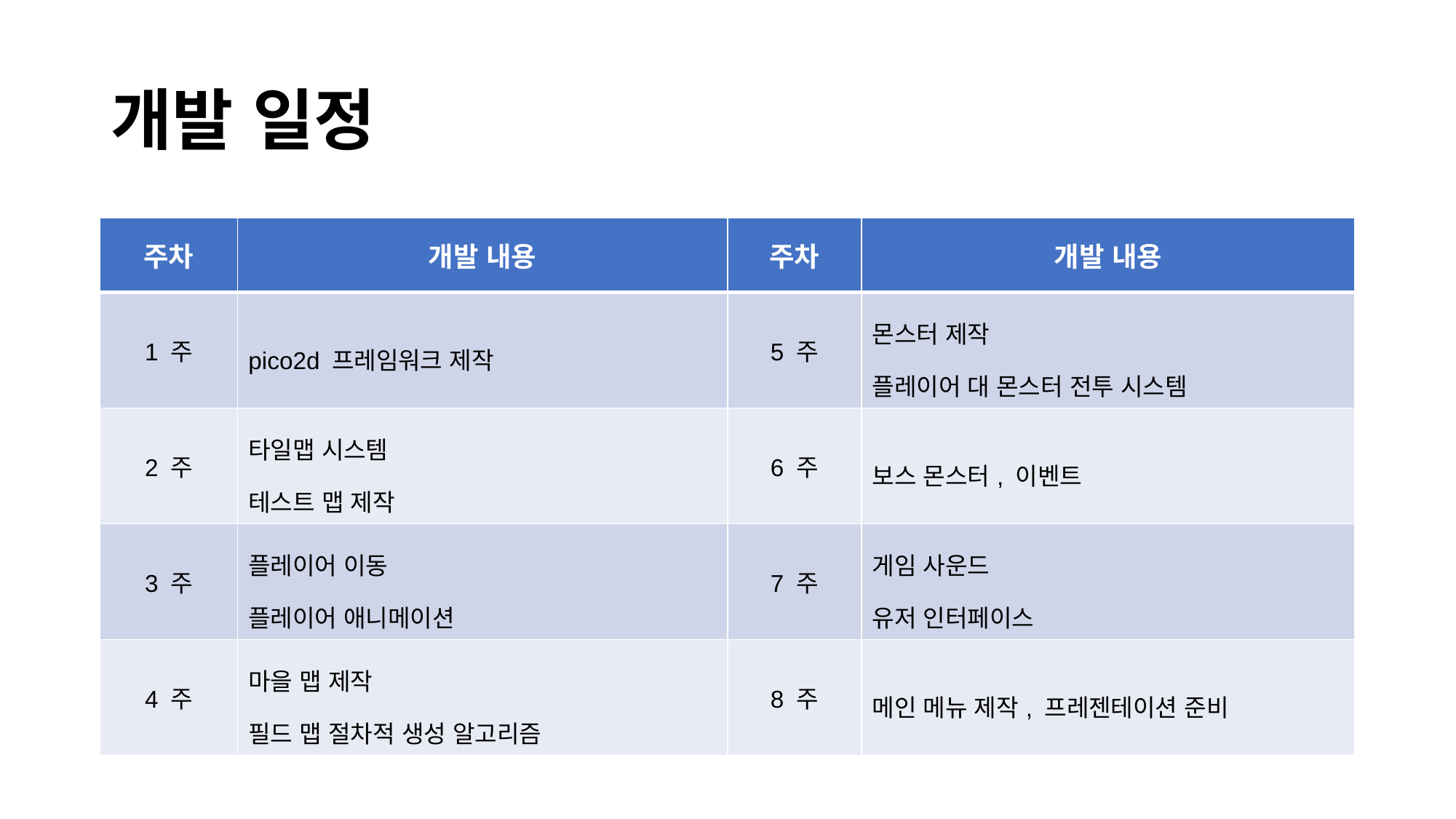

# 개발 일정
| 주차 | 개발 내용 | 주차 | 개발 내용 |
| --- | --- | --- | --- |
| 1 주 | pico2d 프레임워크 제작 | 5 주 | 몬스터 제작 플레이어 대 몬스터 전투 시스템 |
| 2 주 | 타일맵 시스템 테스트 맵 제작 | 6 주 | 보스 몬스터, 이벤트 |
| 3 주 | 플레이어 이동 플레이어 애니메이션 | 7 주 | 게임 사운드 유저 인터페이스 |
| 4 주 | 마을 맵 제작 필드 맵 절차적 생성 알고리즘 | 8 주 | 메인 메뉴 제작, 프레젠테이션 준비 |